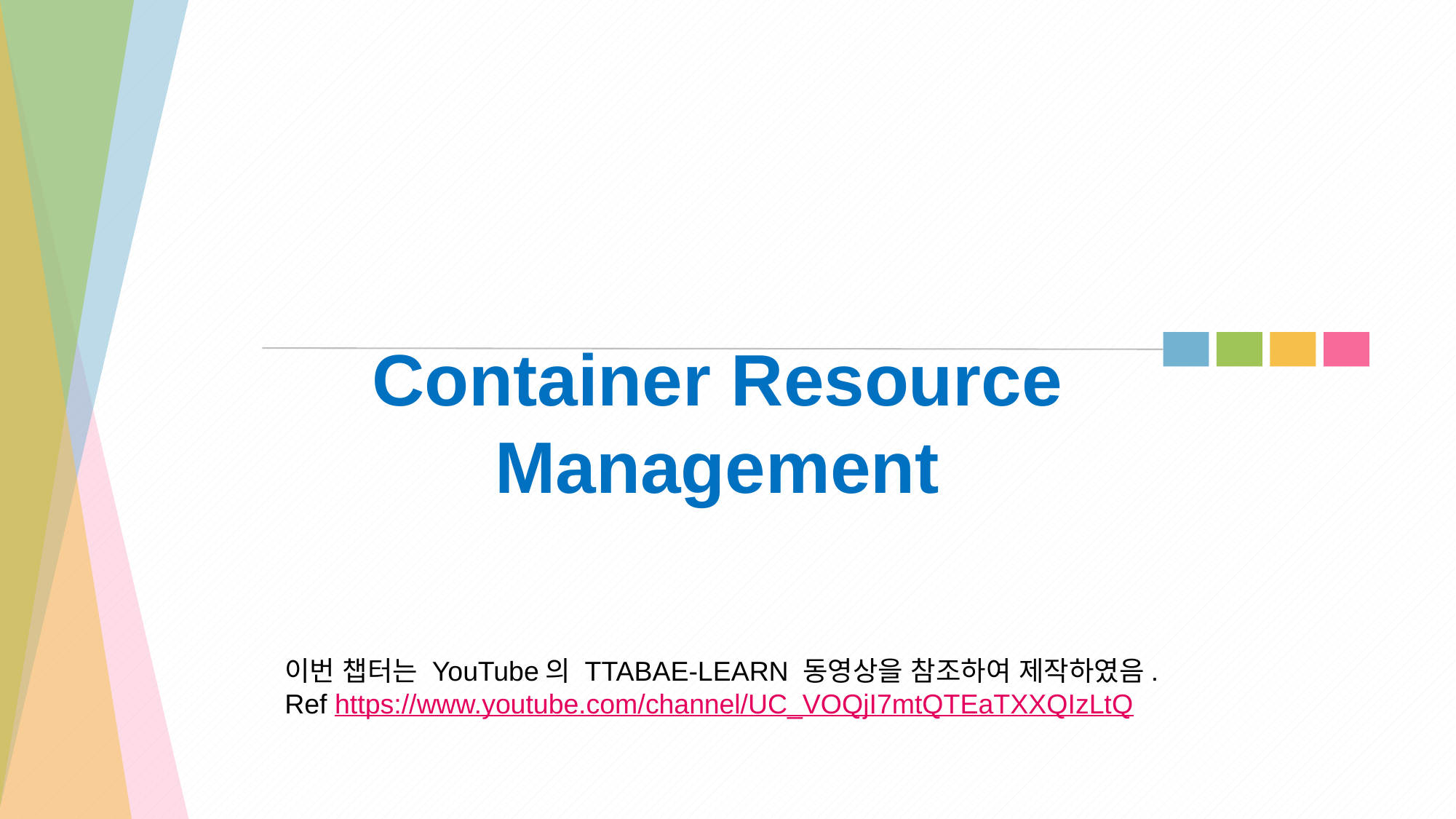

# Container Resource Management
이번 챕터는 YouTube의 TTABAE-LEARN 동영상을 참조하여 제작하였음.
Ref https://www.youtube.com/channel/UC_VOQjI7mtQTEaTXXQIzLtQ